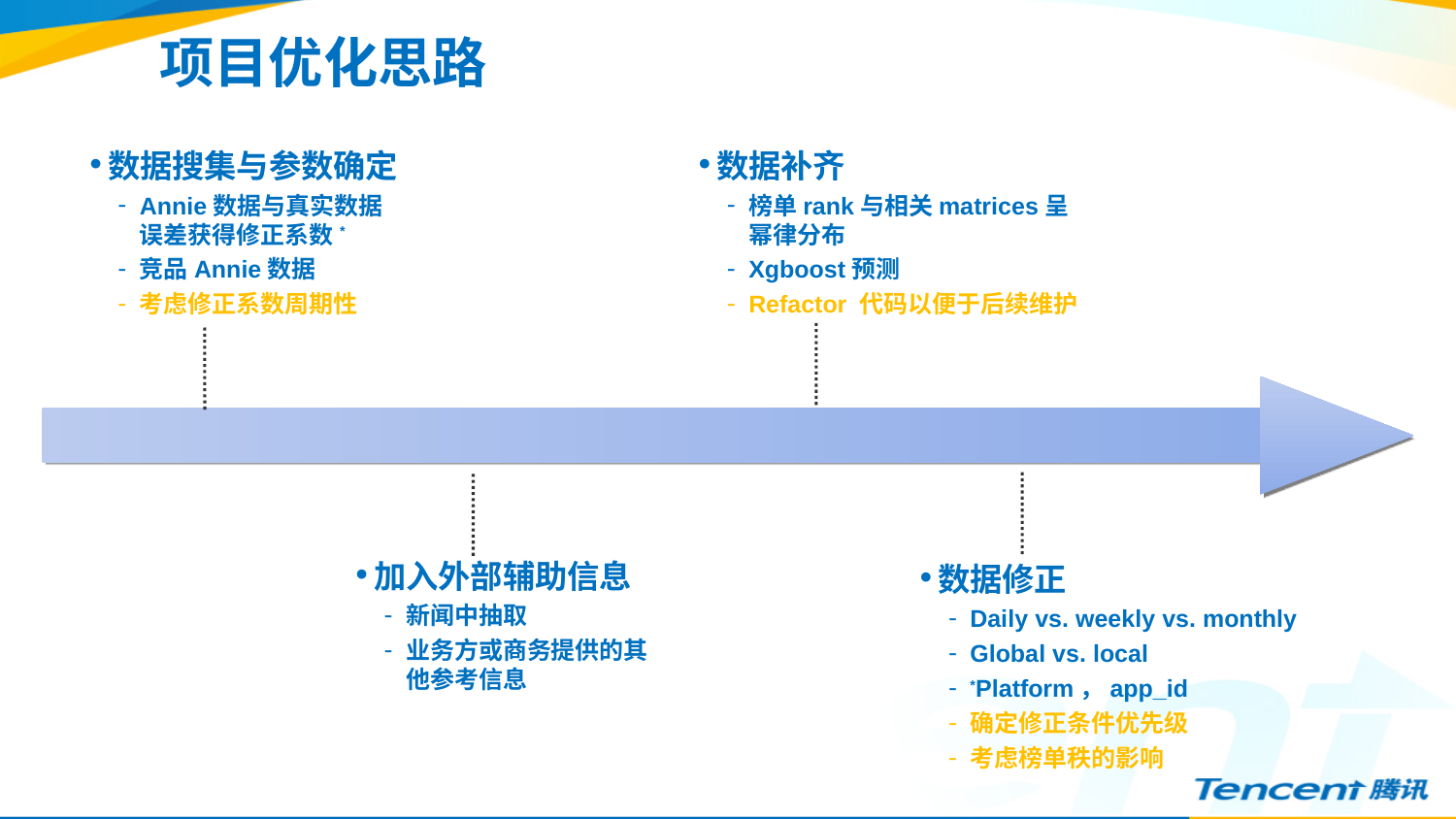

项目优化思路
数据搜集与参数确定
Annie数据与真实数据误差获得修正系数*
竞品Annie数据
考虑修正系数周期性

数据补齐
榜单rank与相关matrices呈幂律分布
Xgboost预测
Refactor 代码以便于后续维护

加入外部辅助信息
新闻中抽取
业务方或商务提供的其他参考信息

数据修正
Daily vs. weekly vs. monthly
Global vs. local
*Platform，app_id
确定修正条件优先级
考虑榜单秩的影响